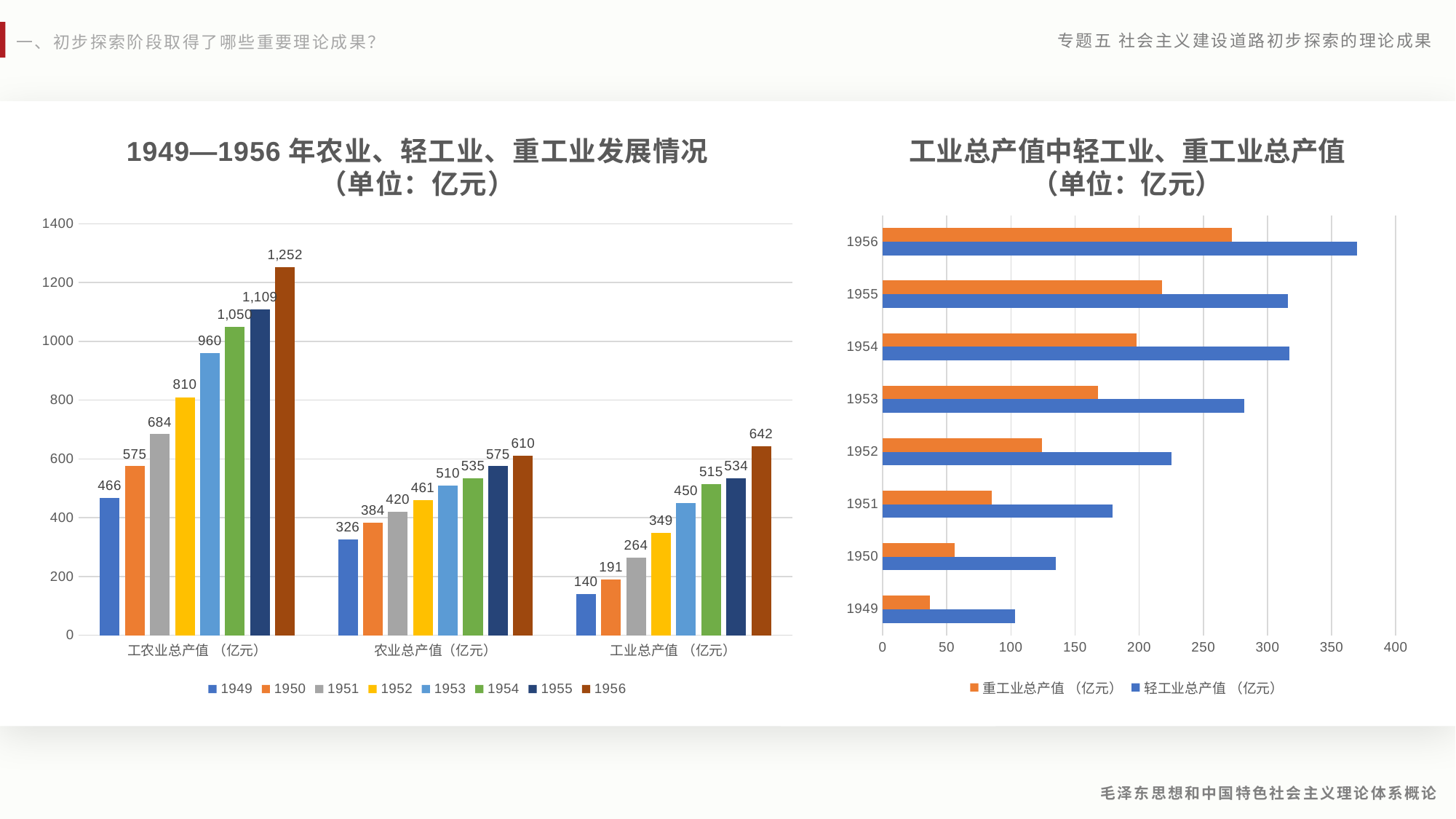

1949—1956年农业、轻工业、重工业发展情况
（单位：亿元）
工业总产值中轻工业、重工业总产值（单位：亿元）

### Chart

| Category | 1949 | 1950 | 1951 | 1952 | 1953 | 1954 | 1955 | 1956 |
|---|---|---|---|---|---|---|---|---|
| 工农业总产值 （亿元） | 466.0 | 575.0 | 684.0 | 810.0 | 960.0 | 1050.0 | 1109.0 | 1252.0 |
| 农业总产值（亿元） | 326.0 | 384.0 | 420.0 | 461.0 | 510.0 | 535.0 | 575.0 | 610.0 |
| 工业总产值 （亿元） | 140.0 | 191.0 | 264.0 | 349.0 | 450.0 | 515.0 | 534.0 | 642.0 |

### Chart

| Category | 轻工业总产值 （亿元） | 重工业总产值 （亿元） |
|---|---|---|
| 1949 | 103.0 | 37.0 |
| 1950 | 135.0 | 56.0 |
| 1951 | 179.0 | 85.0 |
| 1952 | 225.0 | 124.0 |
| 1953 | 282.0 | 168.0 |
| 1954 | 317.0 | 198.0 |
| 1955 | 316.0 | 218.0 |
| 1956 | 370.0 | 272.0 |